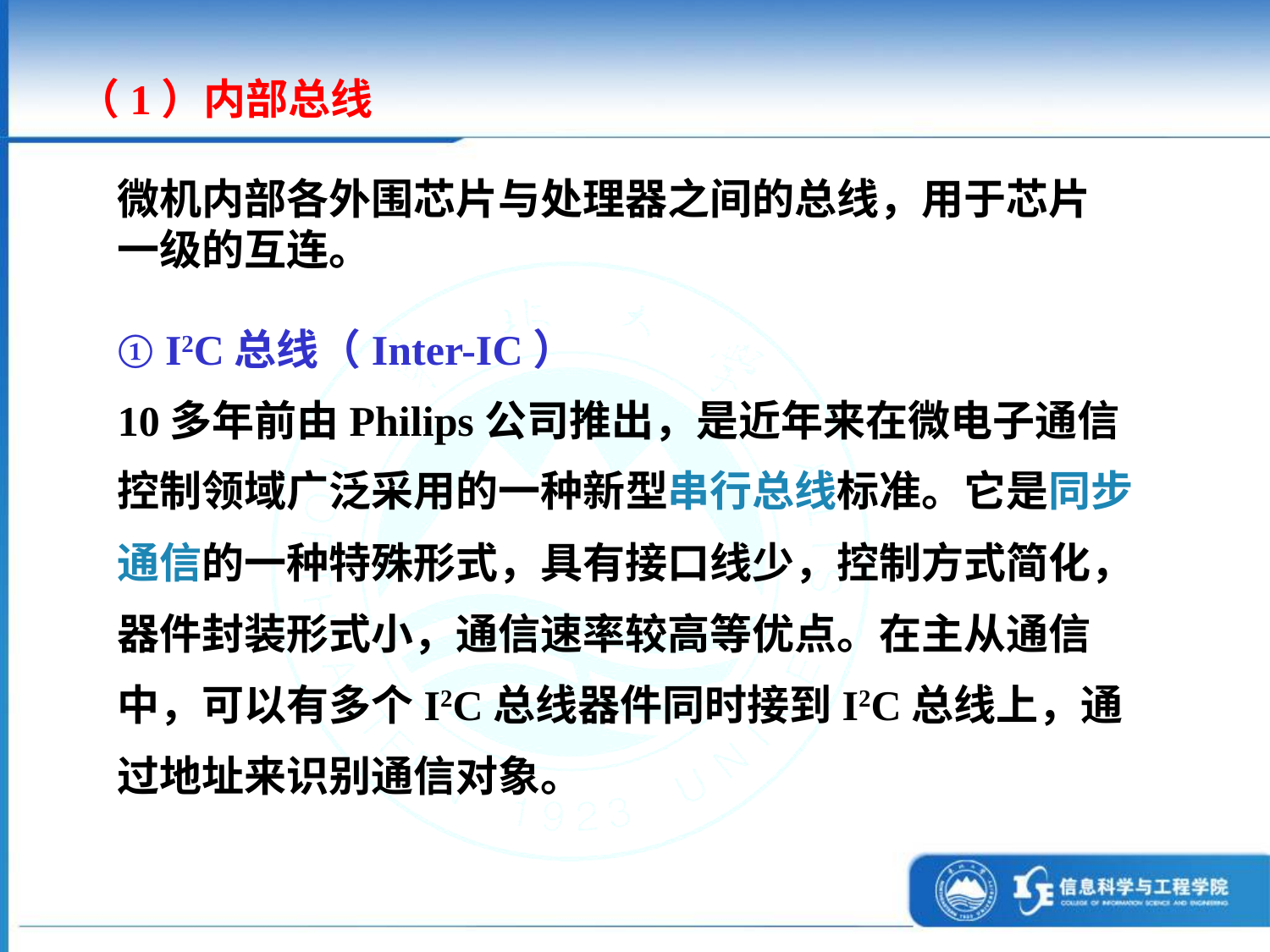

（1）内部总线
微机内部各外围芯片与处理器之间的总线，用于芯片一级的互连。
① I2C总线（Inter-IC）
10多年前由Philips公司推出，是近年来在微电子通信控制领域广泛采用的一种新型串行总线标准。它是同步通信的一种特殊形式，具有接口线少，控制方式简化，器件封装形式小，通信速率较高等优点。在主从通信中，可以有多个I2C总线器件同时接到I2C总线上，通过地址来识别通信对象。